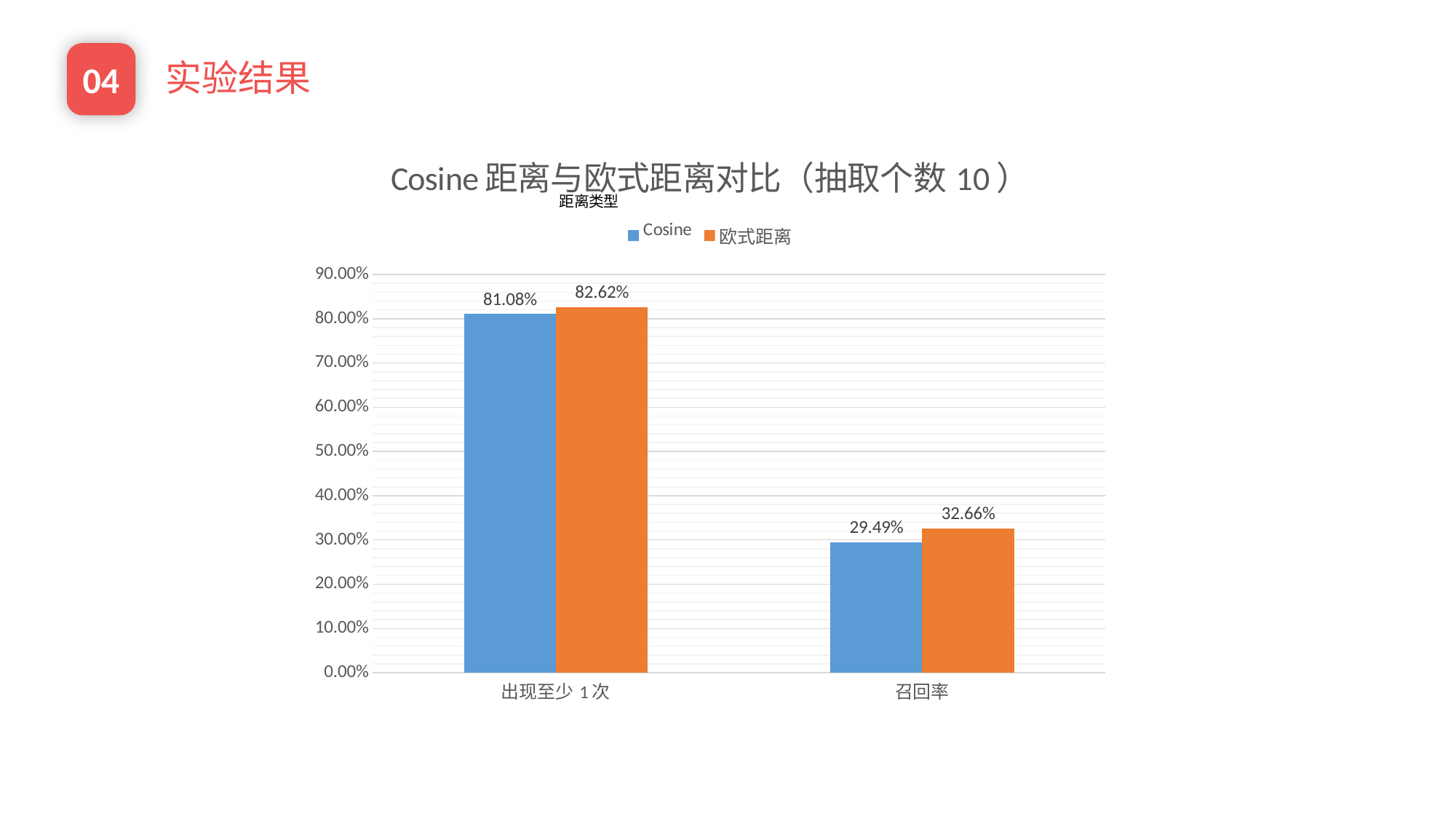

实验结果
04

### Chart: Cosine距离与欧式距离对比（抽取个数10）

| Category | Cosine | 欧式距离 |
|---|---|---|
| 出现至少1次 | 0.8108 | 0.8262 |
| 召回率 | 0.2949 | 0.3266 |
e7d195523061f1c0205959036996ad55c215b892a7aac5c0B9ADEF7896FB48F2EF97163A2DE1401E1875DEDC438B7864AD24CA23553DBBBD975DAF4CAD4A2592689FFB6CEE59FFA55B2702D0E5EE29CDFC0DD98BC7D6A39AC4E055256EE11BBEDCDB7C9722D66262996B68DE860BD3C77EBCAECB599909EC0E07B61811075331ABCDE6990254B8C8